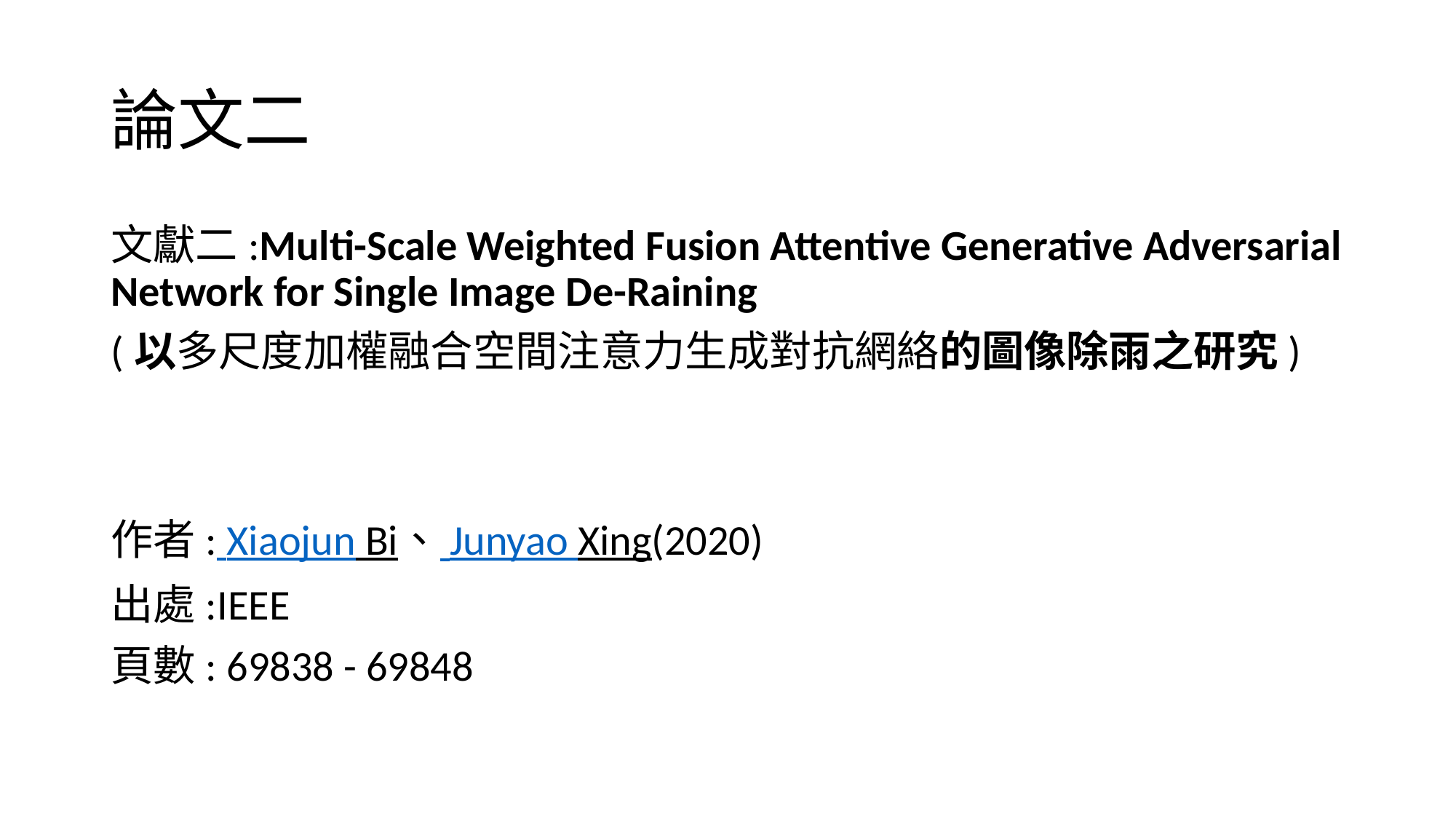

# 論文二
文獻二:Multi-Scale Weighted Fusion Attentive Generative Adversarial Network for Single Image De-Raining
(以多尺度加權融合空間注意力生成對抗網絡的圖像除雨之研究)

作者: Xiaojun Bi、 Junyao Xing(2020)
出處:IEEE
頁數: 69838 - 69848